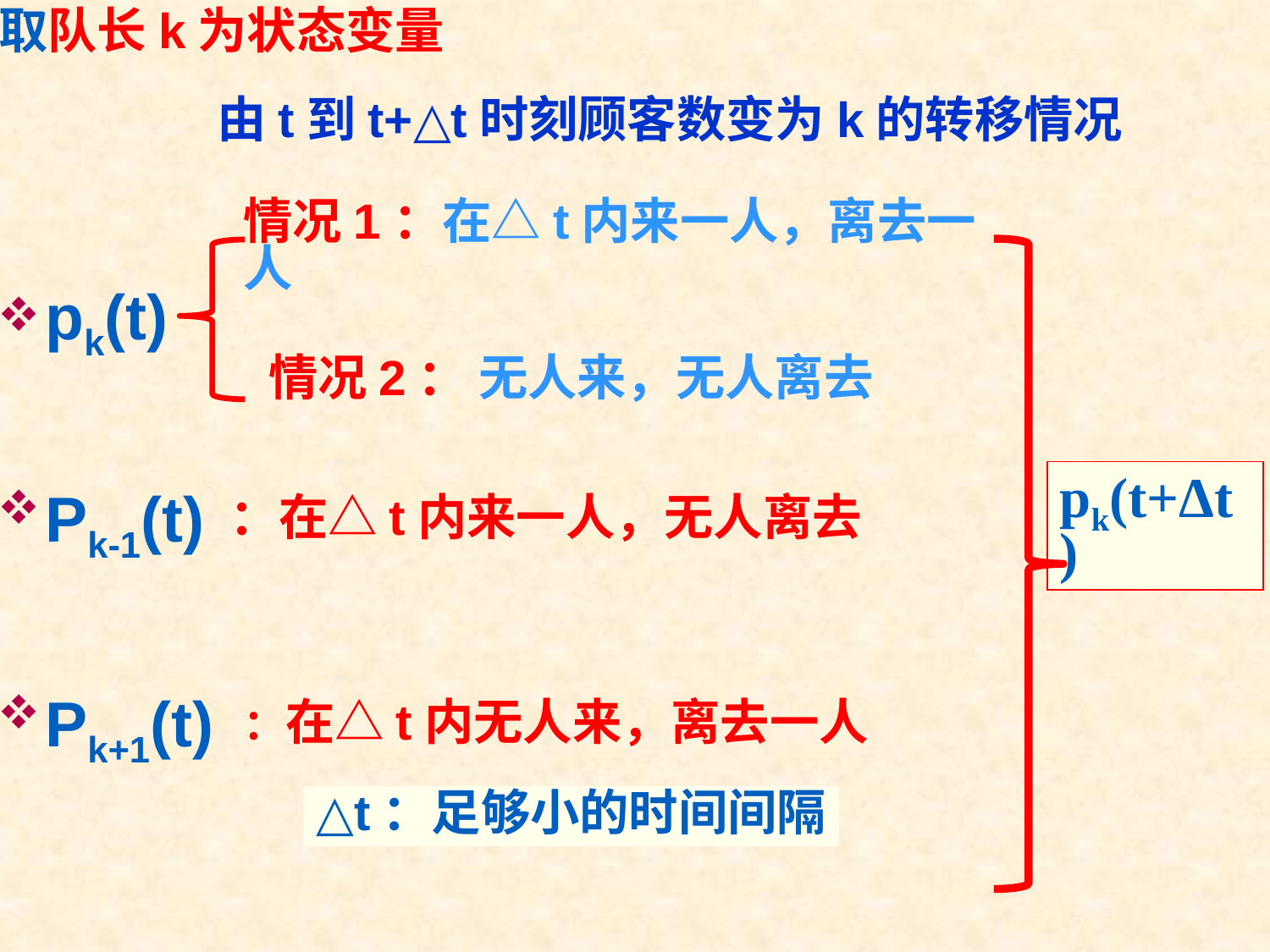

取队长k为状态变量
# 由t到t+△t时刻顾客数变为k的转移情况
情况1：在△t内来一人，离去一人

pk(t)
情况2： 无人来，无人离去
pk(t+Δt)
Pk-1(t)
：在△t内来一人，无人离去
Pk+1(t)
：在△t内无人来，离去一人
△t：足够小的时间间隔